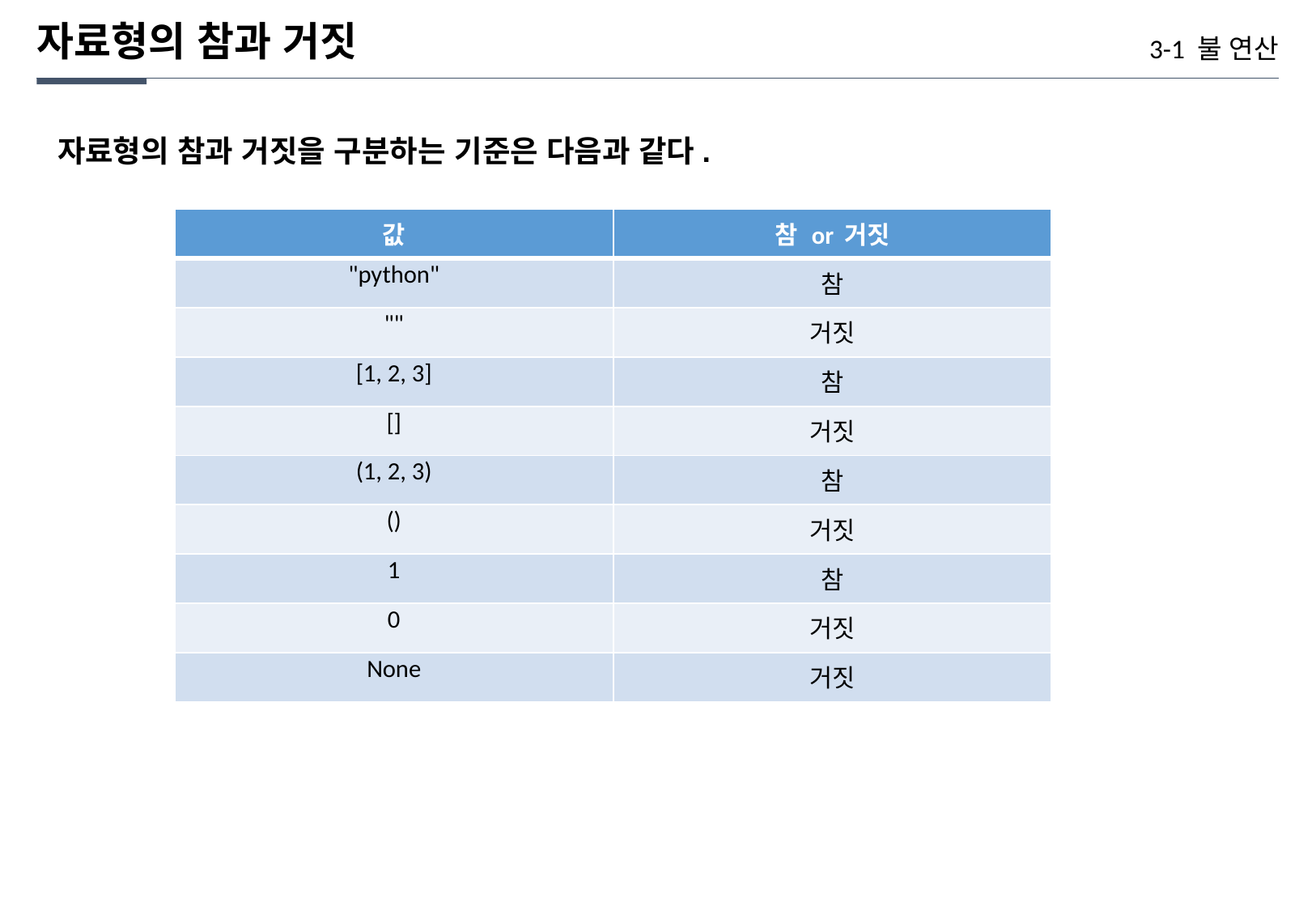

자료형의 참과 거짓
3-1 불 연산
자료형의 참과 거짓을 구분하는 기준은 다음과 같다.
| 값 | 참 or 거짓 |
| --- | --- |
| "python" | 참 |
| "" | 거짓 |
| [1, 2, 3] | 참 |
| [] | 거짓 |
| (1, 2, 3) | 참 |
| () | 거짓 |
| 1 | 참 |
| 0 | 거짓 |
| None | 거짓 |